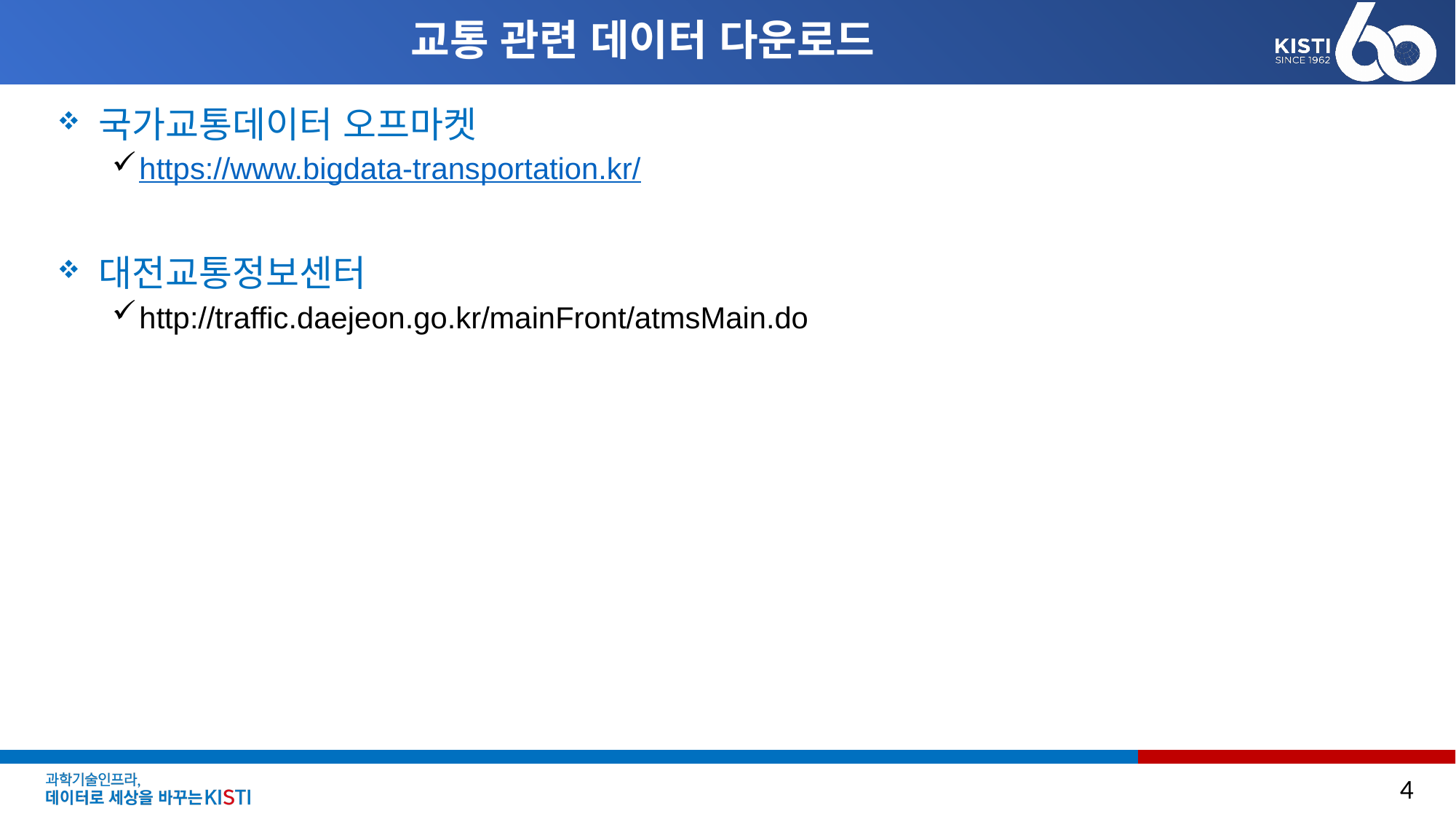

# 교통 관련 데이터 다운로드
국가교통데이터 오프마켓
https://www.bigdata-transportation.kr/

대전교통정보센터
http://traffic.daejeon.go.kr/mainFront/atmsMain.do

4